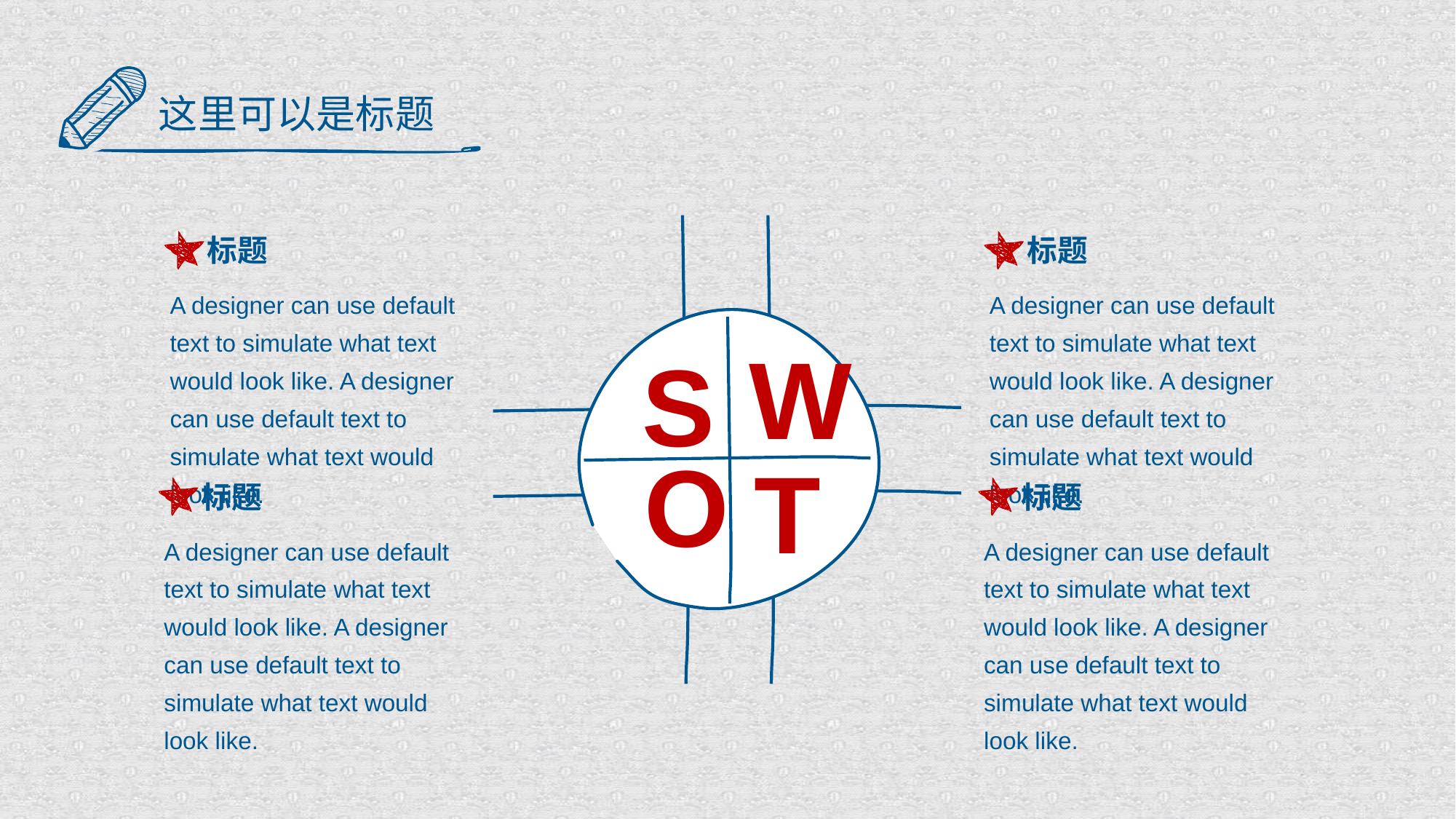

这里可以是标题

标题
标题

A designer can use default text to simulate what text would look like. A designer can use default text to simulate what text would look like.
A designer can use default text to simulate what text would look like. A designer can use default text to simulate what text would look like.

W
S
O
T

标题
标题

A designer can use default text to simulate what text would look like. A designer can use default text to simulate what text would look like.
A designer can use default text to simulate what text would look like. A designer can use default text to simulate what text would look like.